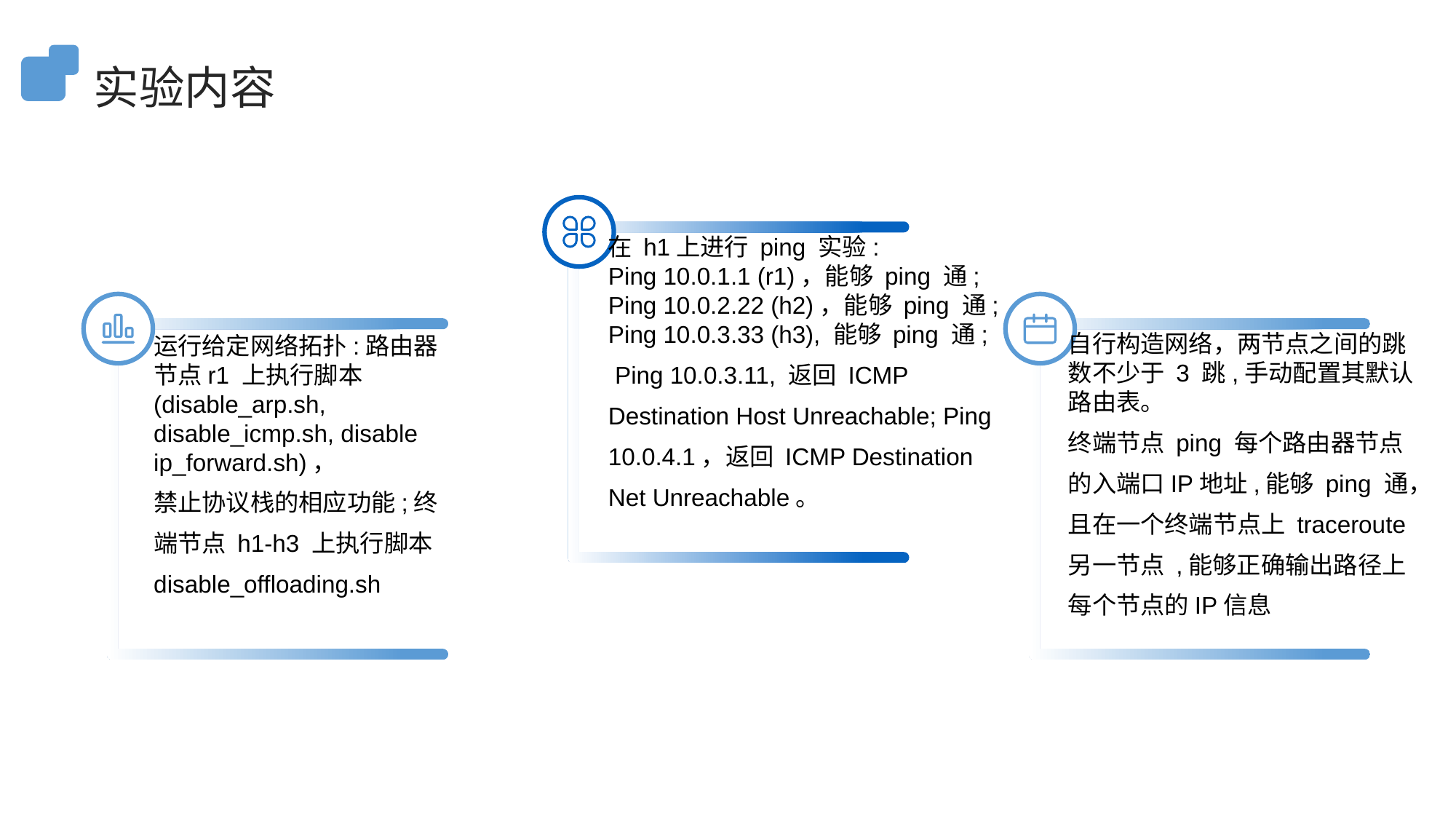

实验内容

在 h1上进行 ping 实验:
Ping 10.0.1.1 (r1)，能够 ping 通; Ping 10.0.2.22 (h2)，能够 ping 通; Ping 10.0.3.33 (h3), 能够 ping 通;
 Ping 10.0.3.11, 返回 ICMP Destination Host Unreachable; Ping 10.0.4.1，返回 ICMP Destination Net Unreachable。

自行构造网络，两节点之间的跳数不少于 3 跳,手动配置其默认路由表。
终端节点 ping 每个路由器节点的入端口IP地址,能够 ping 通，且在一个终端节点上 traceroute 另一节点 ,能够正确输出路径上每个节点的IP信息
运行给定网络拓扑:路由器节点r1 上执行脚本(disable_arp.sh, disable_icmp.sh, disable ip_forward.sh)，
禁止协议栈的相应功能;终端节点 h1-h3 上执行脚本 disable_offloading.sh